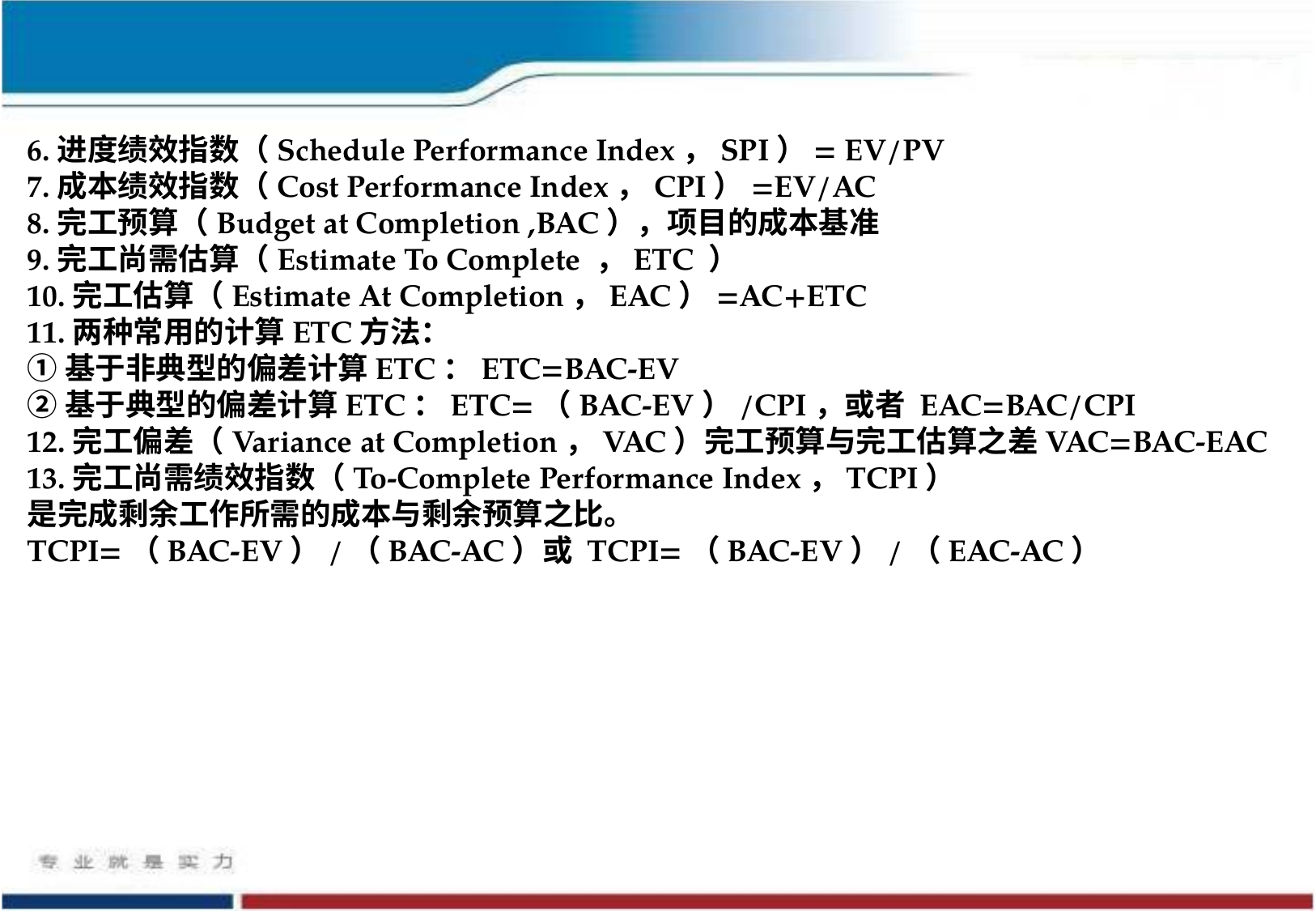

6.进度绩效指数（Schedule Performance Index，SPI）= EV/PV
7.成本绩效指数（Cost Performance Index，CPI）=EV/AC
8.完工预算（Budget at Completion ,BAC），项目的成本基准
9.完工尚需估算（Estimate To Complete ，ETC ）
10.完工估算（Estimate At Completion，EAC）=AC+ETC
11.两种常用的计算ETC方法：
①基于非典型的偏差计算ETC：ETC=BAC-EV
②基于典型的偏差计算ETC：ETC=（BAC-EV）/CPI，或者 EAC=BAC/CPI
12.完工偏差（Variance at Completion，VAC）完工预算与完工估算之差VAC=BAC-EAC
13.完工尚需绩效指数（To-Complete Performance Index，TCPI）
是完成剩余工作所需的成本与剩余预算之比。
TCPI=（BAC-EV）/（BAC-AC）或 TCPI=（BAC-EV）/（EAC-AC）